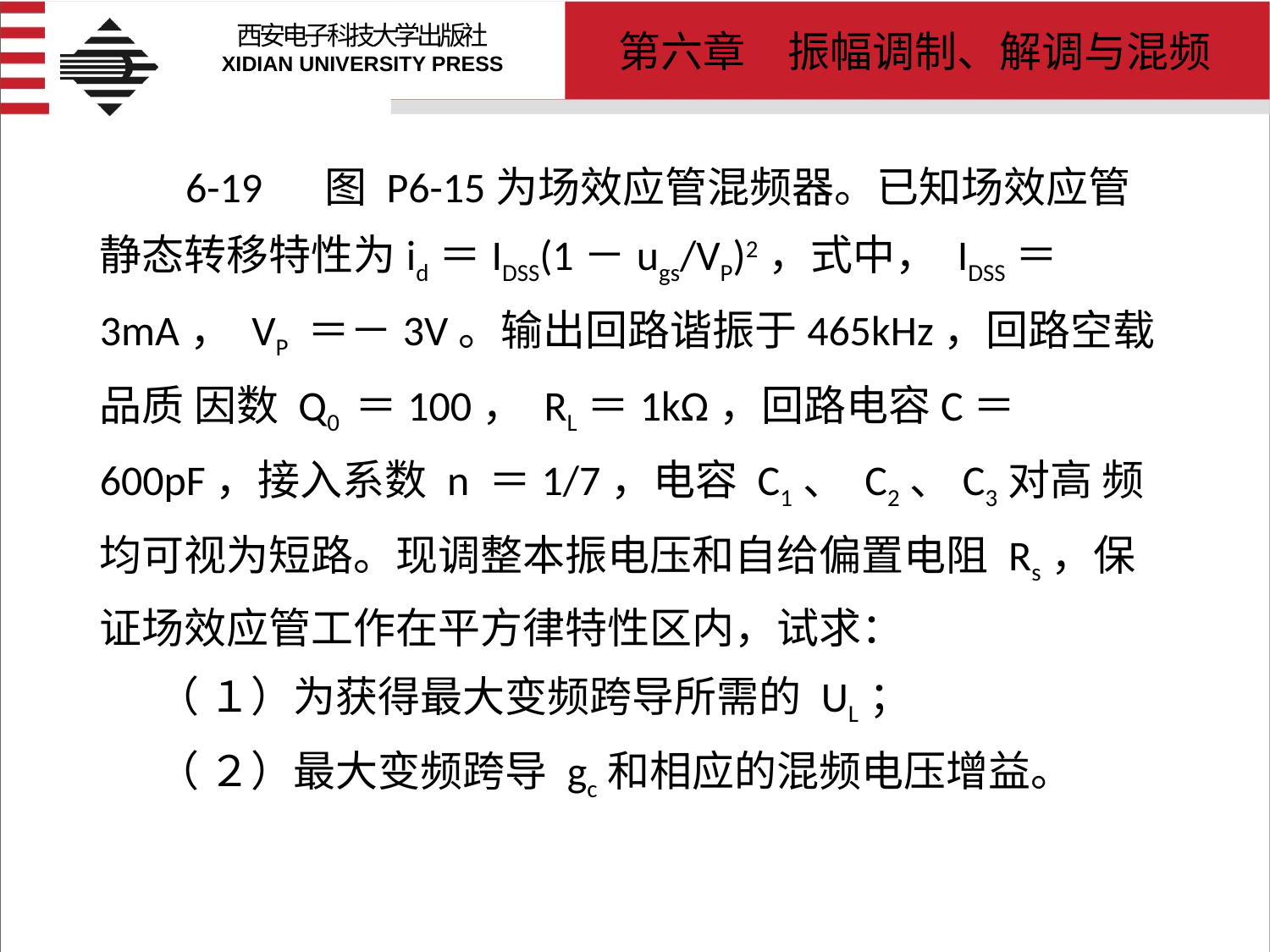

# 6-19　 图 P6-15为场效应管混频器。已知场效应管静态转移特性为id＝IDSS(1－ugs/VP)2，式中， IDSS＝3mA， VP ＝－3V。输出回路谐振于465kHz，回路空载品质 因数 Q0 ＝100， RL＝1kΩ，回路电容C＝600pF，接入系数 n ＝1/7，电容 C1、 C2、C3对高 频均可视为短路。现调整本振电压和自给偏置电阻 Rs，保证场效应管工作在平方律特性区内，试求： （ １）为获得最大变频跨导所需的 UL； （ ２）最大变频跨导 gc和相应的混频电压增益。